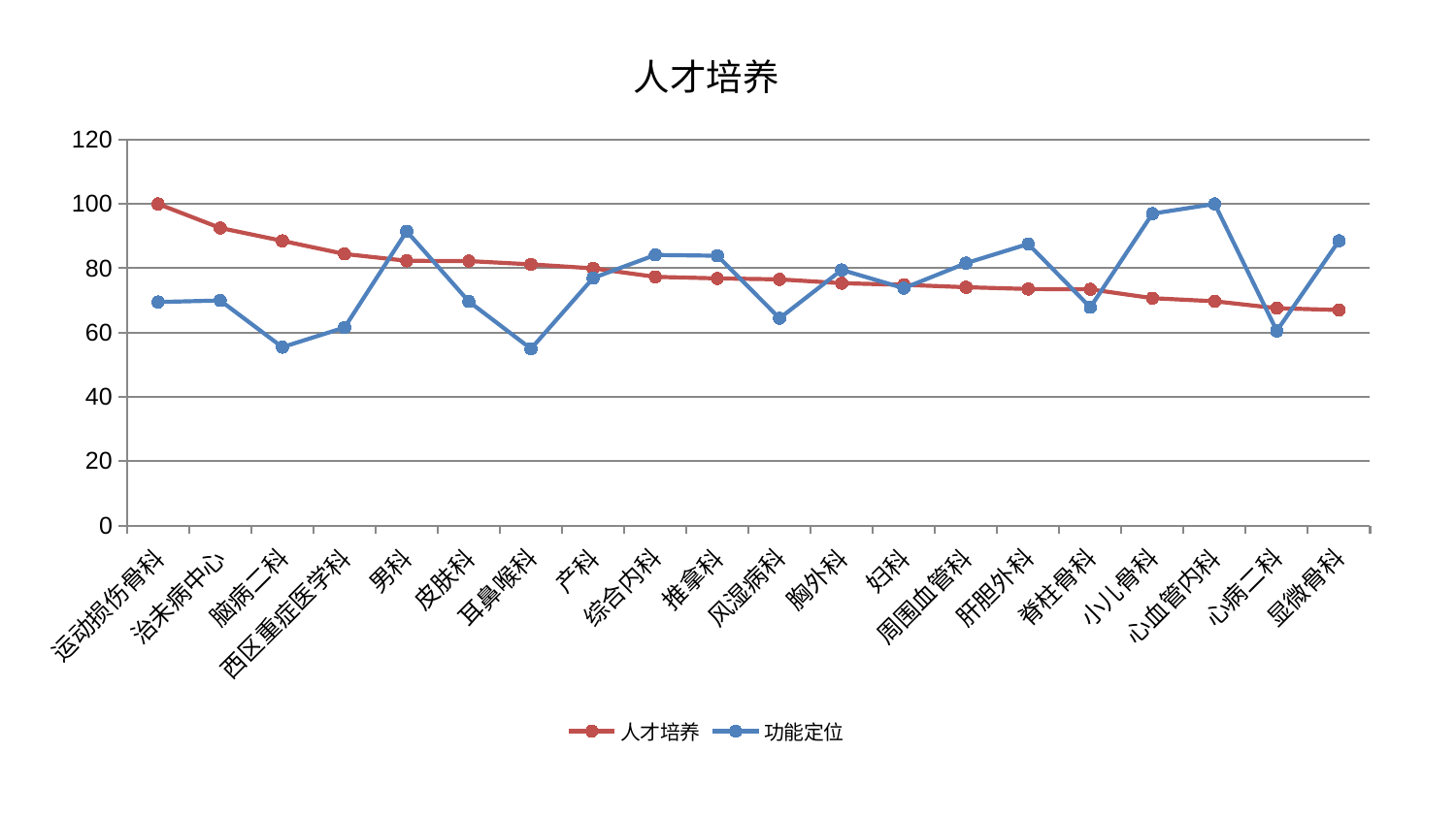

### Chart: 人才培养

| Category | 人才培养 | 功能定位 |
|---|---|---|
| 运动损伤骨科 | 100.0 | 69.5080309796427 |
| 治未病中心 | 92.52996495383408 | 69.97491275573738 |
| 脑病二科 | 88.52684492441004 | 55.46780830838314 |
| 西区重症医学科 | 84.4486167161522 | 61.578334890920395 |
| 男科 | 82.32592954484342 | 91.49262995513661 |
| 皮肤科 | 82.23421925644767 | 69.6720133548261 |
| 耳鼻喉科 | 81.20675369238947 | 54.96067937608678 |
| 产科 | 79.95874219970106 | 76.96734928466107 |
| 综合内科 | 77.33260861566555 | 84.1361398185474 |
| 推拿科 | 76.84509201358745 | 83.88363437525817 |
| 风湿病科 | 76.53967428208806 | 64.45250457714204 |
| 胸外科 | 75.35268796967458 | 79.48256824338554 |
| 妇科 | 74.85853726316803 | 73.79527672934498 |
| 周围血管科 | 74.09660195113834 | 81.59006581753052 |
| 肝胆外科 | 73.54824564469418 | 87.5550829191276 |
| 脊柱骨科 | 73.439932013332 | 67.84371328662807 |
| 小儿骨科 | 70.70578621541068 | 96.97671237732213 |
| 心血管内科 | 69.7469454334057 | 100.0 |
| 心病二科 | 67.5775470447799 | 60.534860239696314 |
| 显微骨科 | 67.0189599548338 | 88.52034022486365 |
272